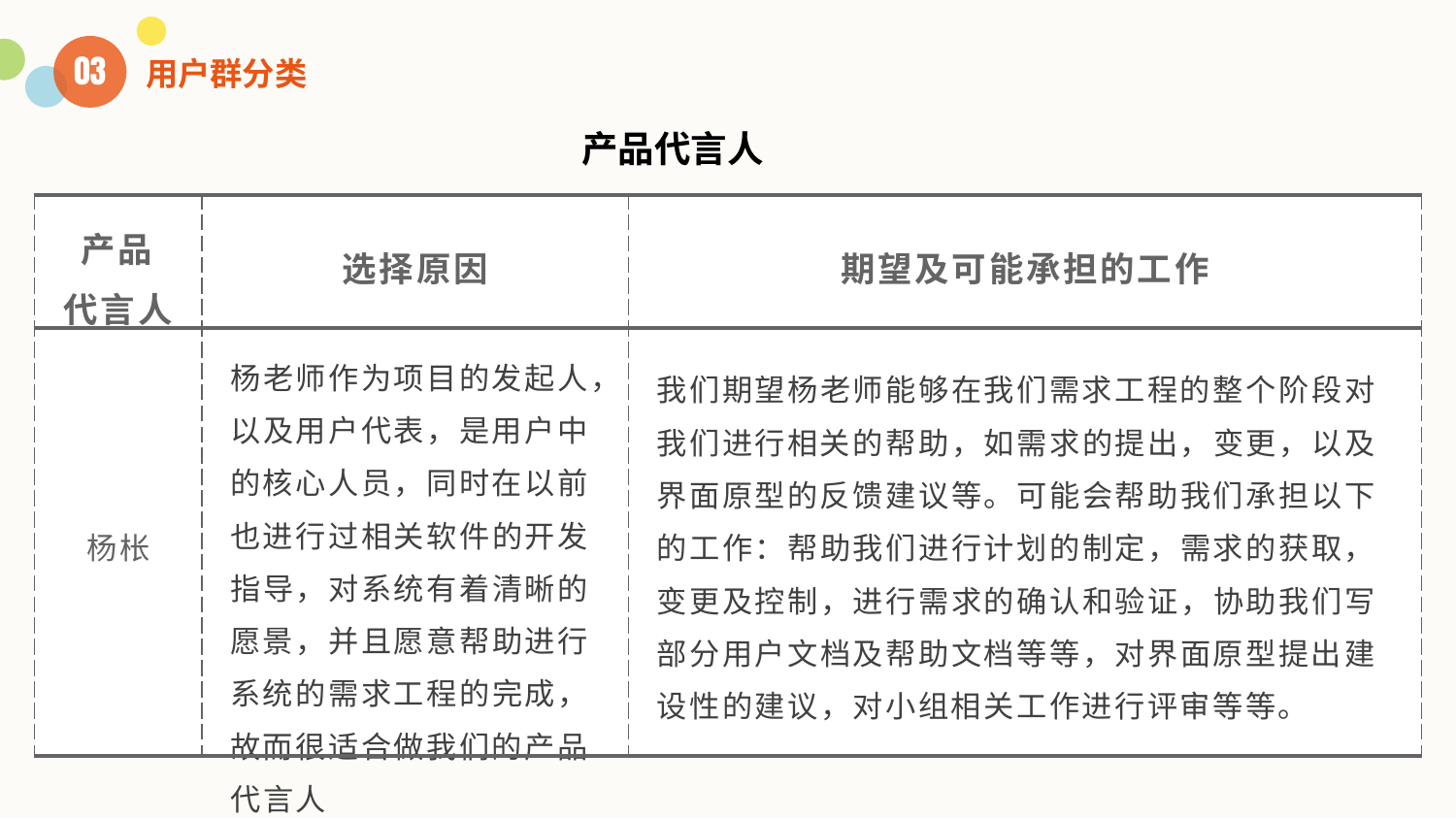

03
用户群分类

产品代言人
| 产品代言人 | 选择原因 | 期望及可能承担的工作 |
| --- | --- | --- |
| 杨枨 | 杨老师作为项目的发起人，以及用户代表，是用户中的核心人员，同时在以前也进行过相关软件的开发指导，对系统有着清晰的愿景，并且愿意帮助进行系统的需求工程的完成，故而很适合做我们的产品代言人 | 我们期望杨老师能够在我们需求工程的整个阶段对我们进行相关的帮助，如需求的提出，变更，以及界面原型的反馈建议等。可能会帮助我们承担以下的工作：帮助我们进行计划的制定，需求的获取，变更及控制，进行需求的确认和验证，协助我们写部分用户文档及帮助文档等等，对界面原型提出建设性的建议，对小组相关工作进行评审等等。 |